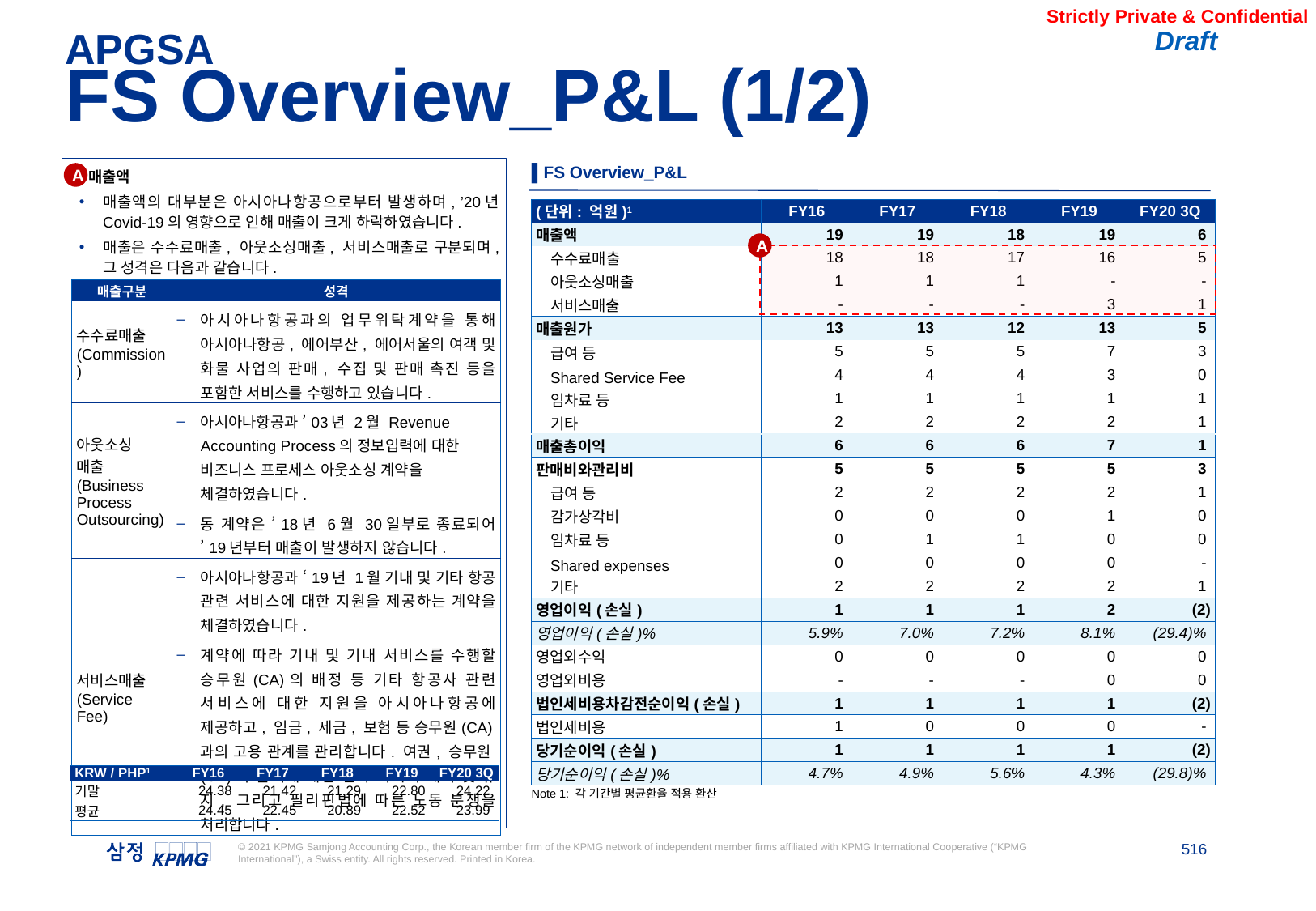

APGSA
FS Overview_P&L (1/2)
▌FS Overview_P&L

매출액
매출액의 대부분은 아시아나항공으로부터 발생하며, ’20년 Covid-19의 영향으로 인해 매출이 크게 하락하였습니다.
매출은 수수료매출, 아웃소싱매출, 서비스매출로 구분되며, 그 성격은 다음과 같습니다.

A
| (단위: 억원)1 | FY16 | FY17 | FY18 | FY19 | FY20 3Q |
| --- | --- | --- | --- | --- | --- |
| 매출액 | 19 | 19 | 18 | 19 | 6 |
| 수수료매출 | 18 | 18 | 17 | 16 | 5 |
| 아웃소싱매출 | 1 | 1 | 1 | - | - |
| 서비스매출 | - | - | - | 3 | 1 |
| 매출원가 | 13 | 13 | 12 | 13 | 5 |
| 급여 등 | 5 | 5 | 5 | 7 | 3 |
| Shared Service Fee | 4 | 4 | 4 | 3 | 0 |
| 임차료 등 | 1 | 1 | 1 | 1 | 1 |
| 기타 | 2 | 2 | 2 | 2 | 1 |
| 매출총이익 | 6 | 6 | 6 | 7 | 1 |
| 판매비와관리비 | 5 | 5 | 5 | 5 | 3 |
| 급여 등 | 2 | 2 | 2 | 2 | 1 |
| 감가상각비 | 0 | 0 | 0 | 1 | 0 |
| 임차료 등 | 0 | 1 | 1 | 0 | 0 |
| Shared expenses | 0 | 0 | 0 | 0 | - |
| 기타 | 2 | 2 | 2 | 2 | 1 |
| 영업이익(손실) | 1 | 1 | 1 | 2 | (2) |
| 영업이익(손실)% | 5.9% | 7.0% | 7.2% | 8.1% | (29.4)% |
| 영업외수익 | 0 | 0 | 0 | 0 | 0 |
| 영업외비용 | - | - | - | 0 | 0 |
| 법인세비용차감전순이익(손실) | 1 | 1 | 1 | 1 | (2) |
| 법인세비용 | 1 | 0 | 0 | 0 | - |
| 당기순이익(손실) | 1 | 1 | 1 | 1 | (2) |
| 당기순이익(손실)% | 4.7% | 4.9% | 5.6% | 4.3% | (29.8)% |
A

| 매출구분 | 성격 |
| --- | --- |
| 수수료매출 (Commission) | 아시아나항공과의 업무위탁계약을 통해 아시아나항공, 에어부산, 에어서울의 여객 및 화물 사업의 판매, 수집 및 판매 촉진 등을 포함한 서비스를 수행하고 있습니다. |
| 아웃소싱 매출 (Business Process Outsourcing) | 아시아나항공과 ’03년 2월 Revenue Accounting Process의 정보입력에 대한 비즈니스 프로세스 아웃소싱 계약을 체결하였습니다. 동 계약은 ’18년 6월 30일부로 종료되어 ’19년부터 매출이 발생하지 않습니다. |
| 서비스매출 (Service Fee) | 아시아나항공과 ‘19년 1월 기내 및 기타 항공 관련 서비스에 대한 지원을 제공하는 계약을 체결하였습니다. 계약에 따라 기내 및 기내 서비스를 수행할 승무원(CA)의 배정 등 기타 항공사 관련 서비스에 대한 지원을 아시아나항공에 제공하고, 임금, 세금, 보험 등 승무원(CA)과의 고용 관계를 관리합니다. 여권, 승무원(CA)의 급여에 대한 인사 기록의 개시 및 유지, 그리고 필리핀법에 따른 노동 분쟁을 처리합니다. |
| KRW / PHP1 | FY16 | FY17 | FY18 | FY19 | FY20 3Q |
| --- | --- | --- | --- | --- | --- |
| 기말 | 24.38 | 21.42 | 21.29 | 22.80 | 24.22 |
| 평균 | 24.45 | 22.45 | 20.89 | 22.52 | 23.99 |
Note 1: 각 기간별 평균환율 적용 환산